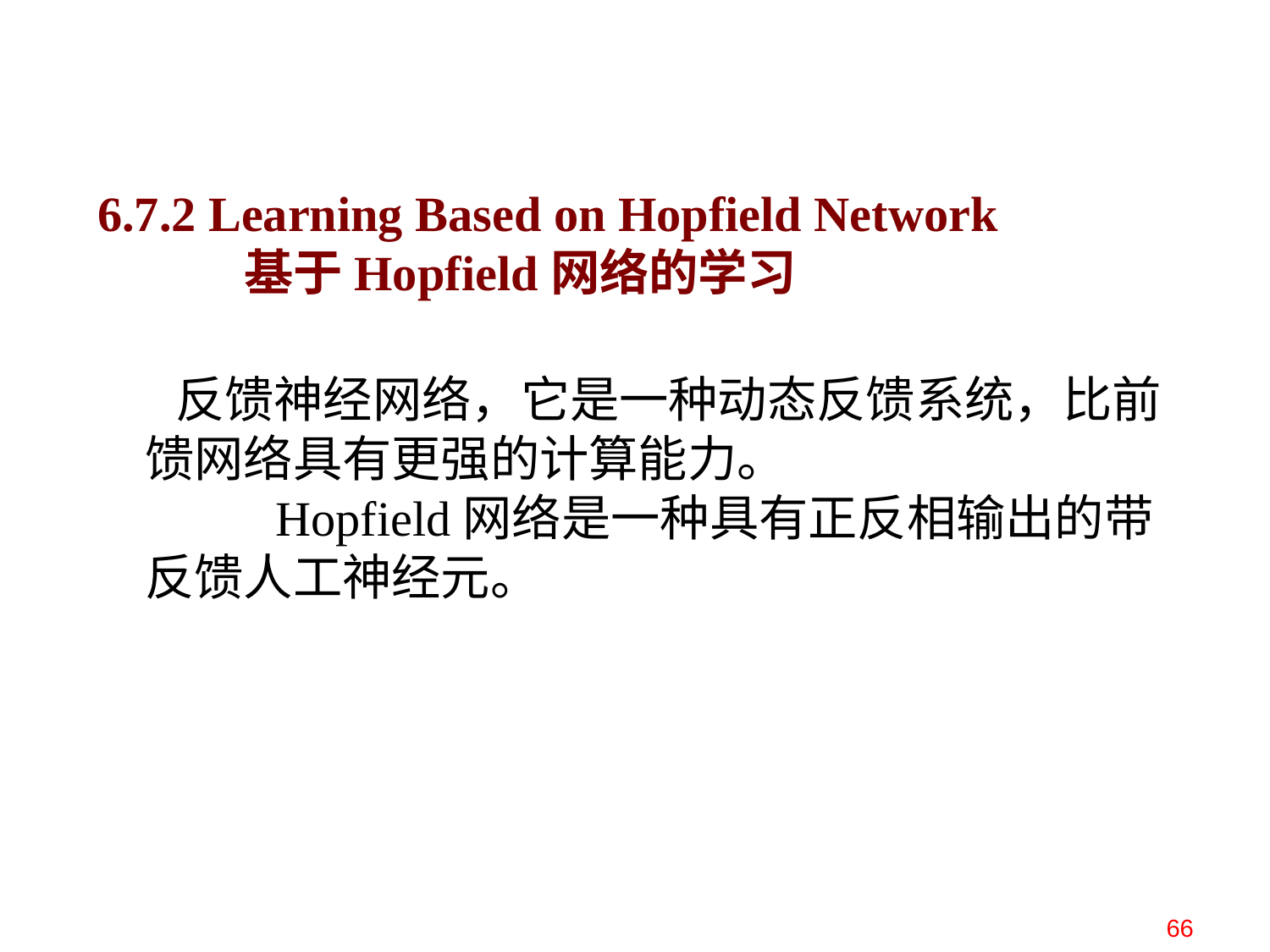

6.7.2 Learning Based on Hopfield Network
            基于Hopfield网络的学习

      反馈神经网络，它是一种动态反馈系统，比前馈网络具有更强的计算能力。
      Hopfield网络是一种具有正反相输出的带反馈人工神经元。
66